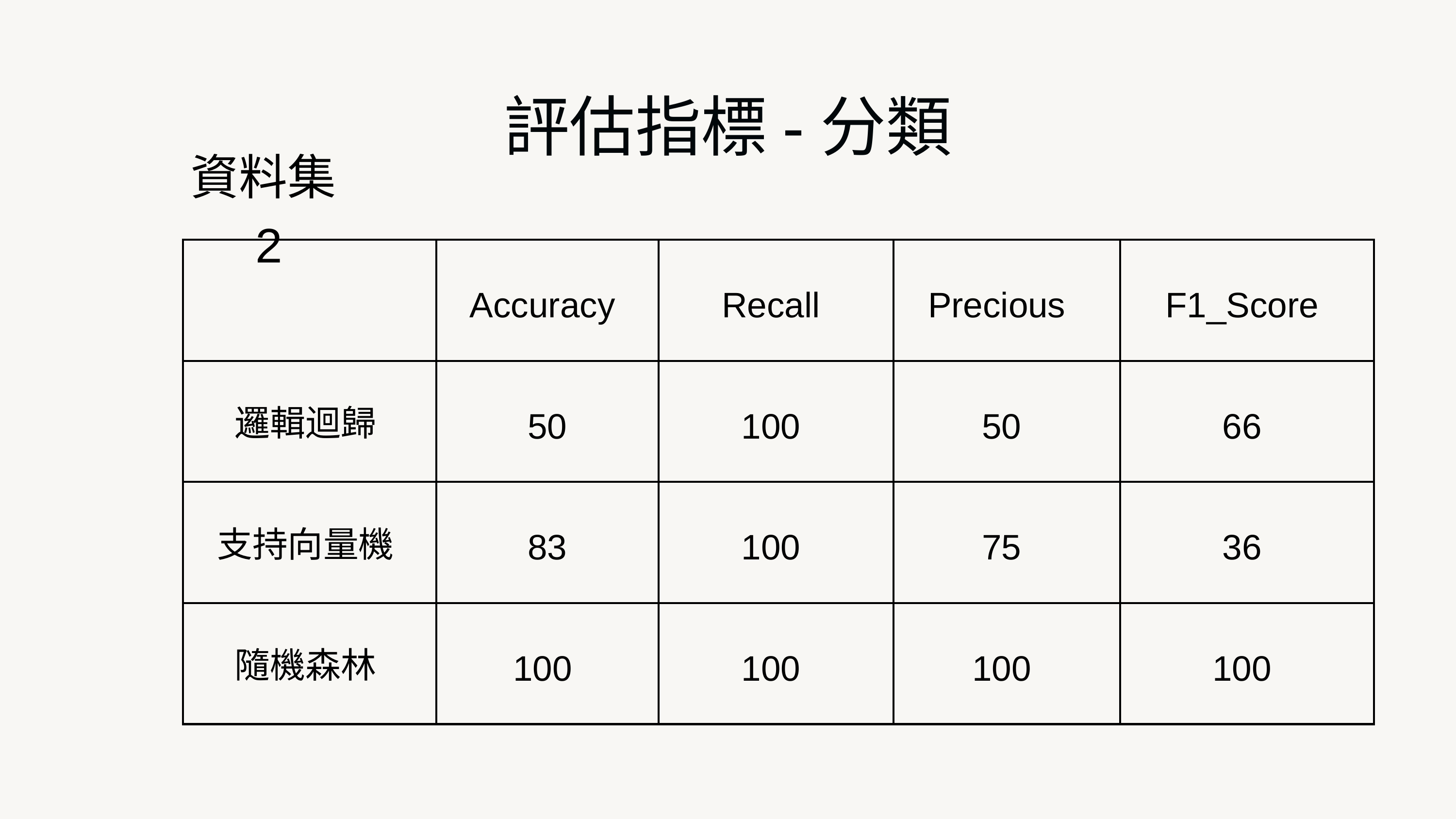

評估指標-分類
資料集2
|  | Accuracy | Recall | Precious | F1\_Score |
| --- | --- | --- | --- | --- |
| 邏輯迴歸 | 50 | 100 | 50 | 66 |
| 支持向量機 | 83 | 100 | 75 | 36 |
| 隨機森林 | 100 | 100 | 100 | 100 |